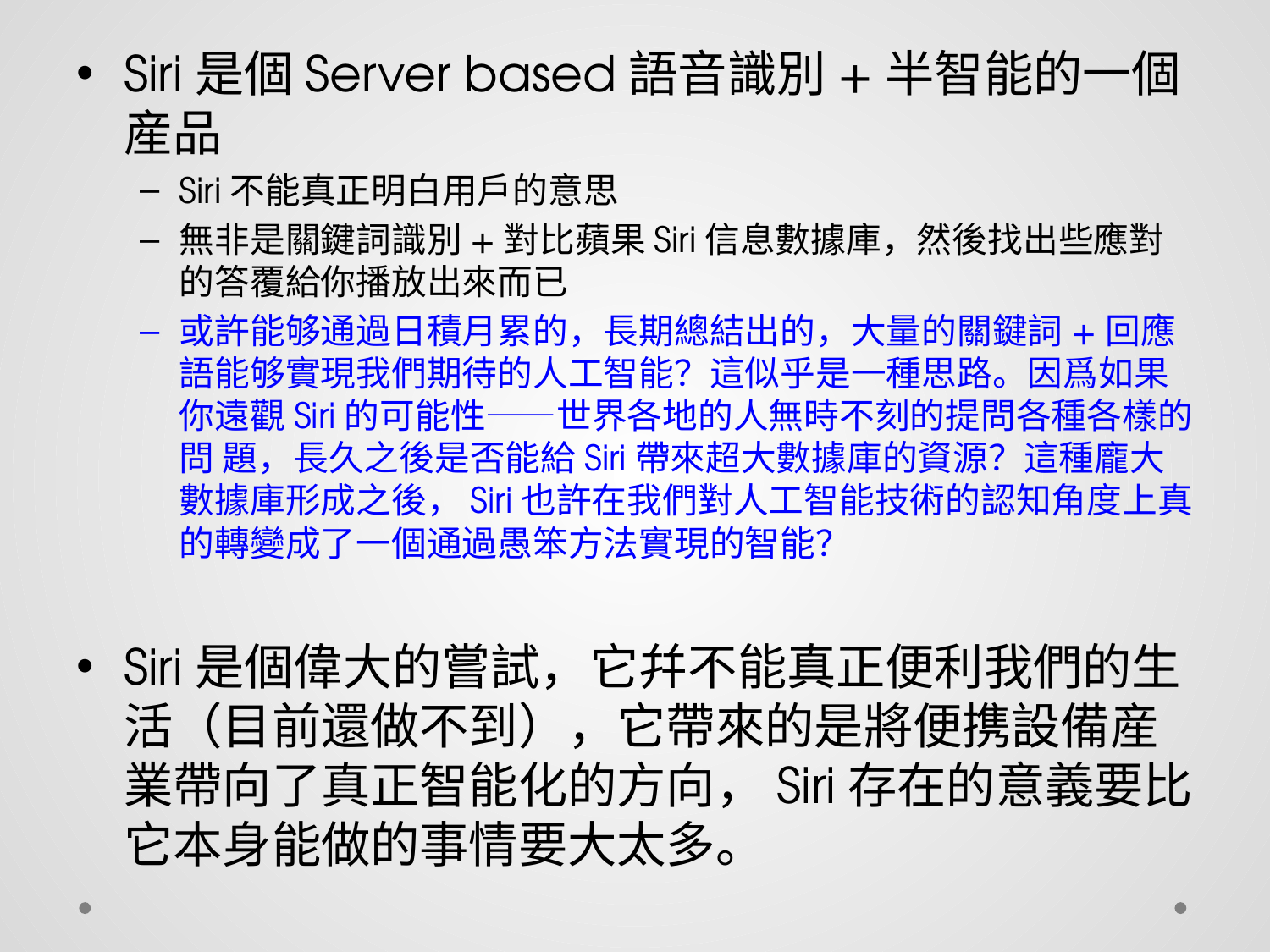

Siri是個Server based語音識別+半智能的一個産品
Siri不能真正明白用戶的意思
無非是關鍵詞識別+對比蘋果Siri信息數據庫，然後找出些應對的答覆給你播放出來而已
或許能够通過日積月累的，長期總結出的，大量的關鍵詞+回應語能够實現我們期待的人工智能？這似乎是一種思路。因爲如果你遠觀Siri的可能性——世界各地的人無時不刻的提問各種各樣的問 題，長久之後是否能給Siri帶來超大數據庫的資源？這種龐大數據庫形成之後，Siri也許在我們對人工智能技術的認知角度上真的轉變成了一個通過愚笨方法實現的智能？

Siri是個偉大的嘗試，它幷不能真正便利我們的生活（目前還做不到），它帶來的是將便携設備産業帶向了真正智能化的方向，Siri存在的意義要比它本身能做的事情要大太多。